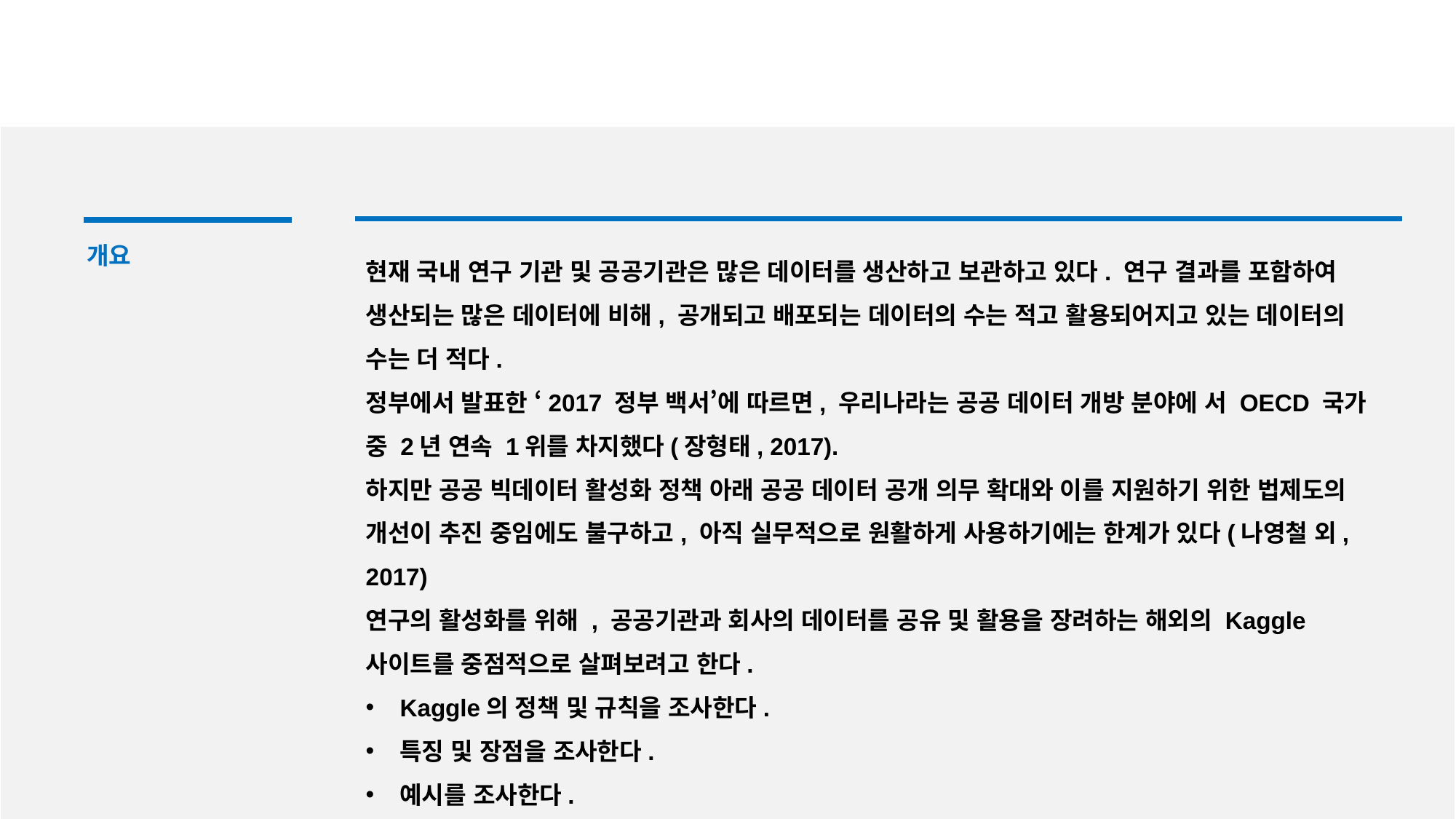

개요
현재 국내 연구 기관 및 공공기관은 많은 데이터를 생산하고 보관하고 있다. 연구 결과를 포함하여 생산되는 많은 데이터에 비해, 공개되고 배포되는 데이터의 수는 적고 활용되어지고 있는 데이터의 수는 더 적다.
정부에서 발표한 ‘2017 정부 백서’에 따르면, 우리나라는 공공 데이터 개방 분야에 서 OECD 국가 중 2년 연속 1위를 차지했다(장형태, 2017).
하지만 공공 빅데이터 활성화 정책 아래 공공 데이터 공개 의무 확대와 이를 지원하기 위한 법제도의 개선이 추진 중임에도 불구하고, 아직 실무적으로 원활하게 사용하기에는 한계가 있다(나영철 외, 2017)
연구의 활성화를 위해 , 공공기관과 회사의 데이터를 공유 및 활용을 장려하는 해외의 Kaggle 사이트를 중점적으로 살펴보려고 한다.
Kaggle의 정책 및 규칙을 조사한다.
특징 및 장점을 조사한다.
예시를 조사한다.
2018 Kaggle Survey를 참고한다.